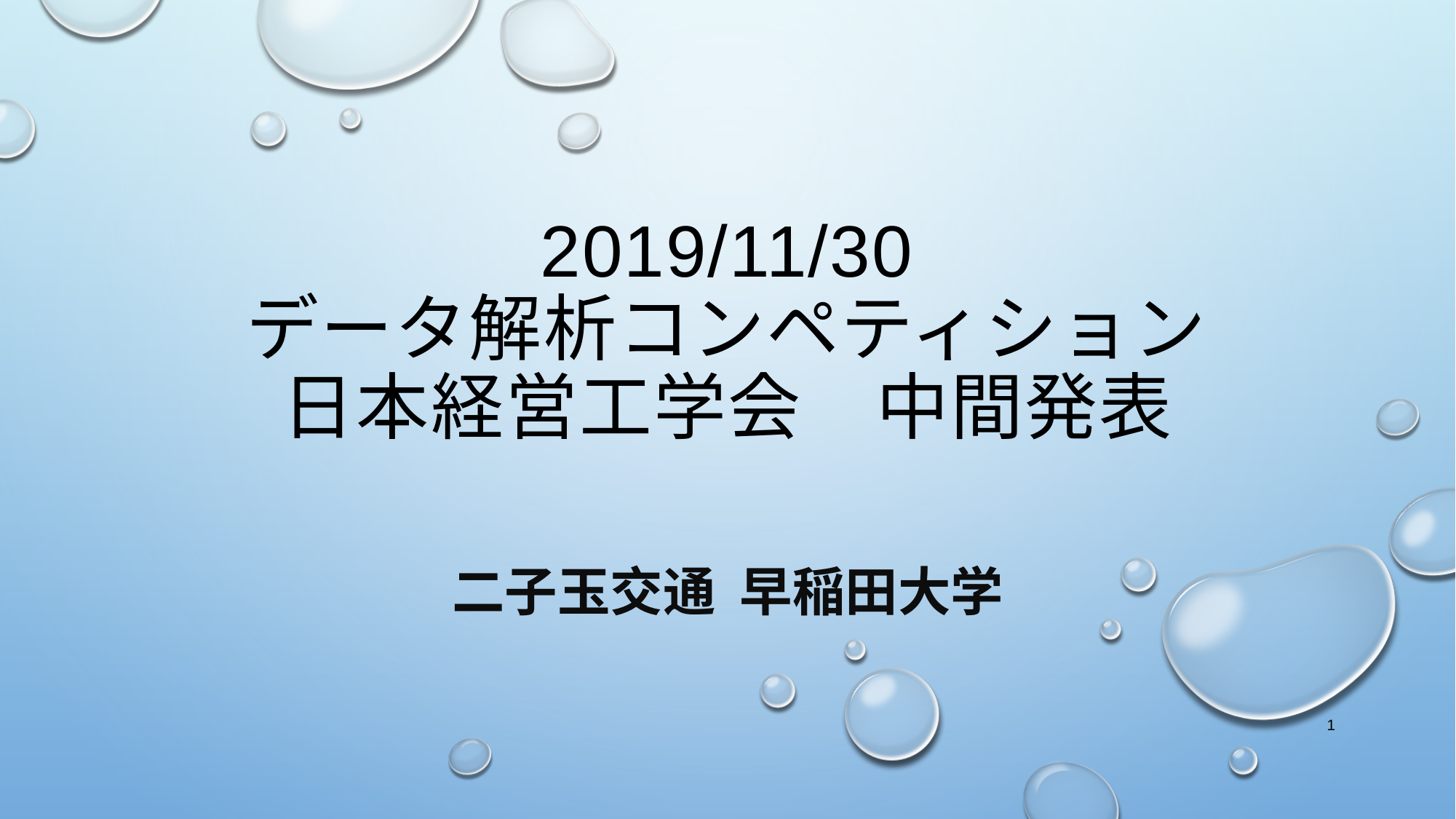

# 2019/11/30 データ解析コンペティション 日本経営工学会　中間発表

二子玉交通  早稲田大学
1